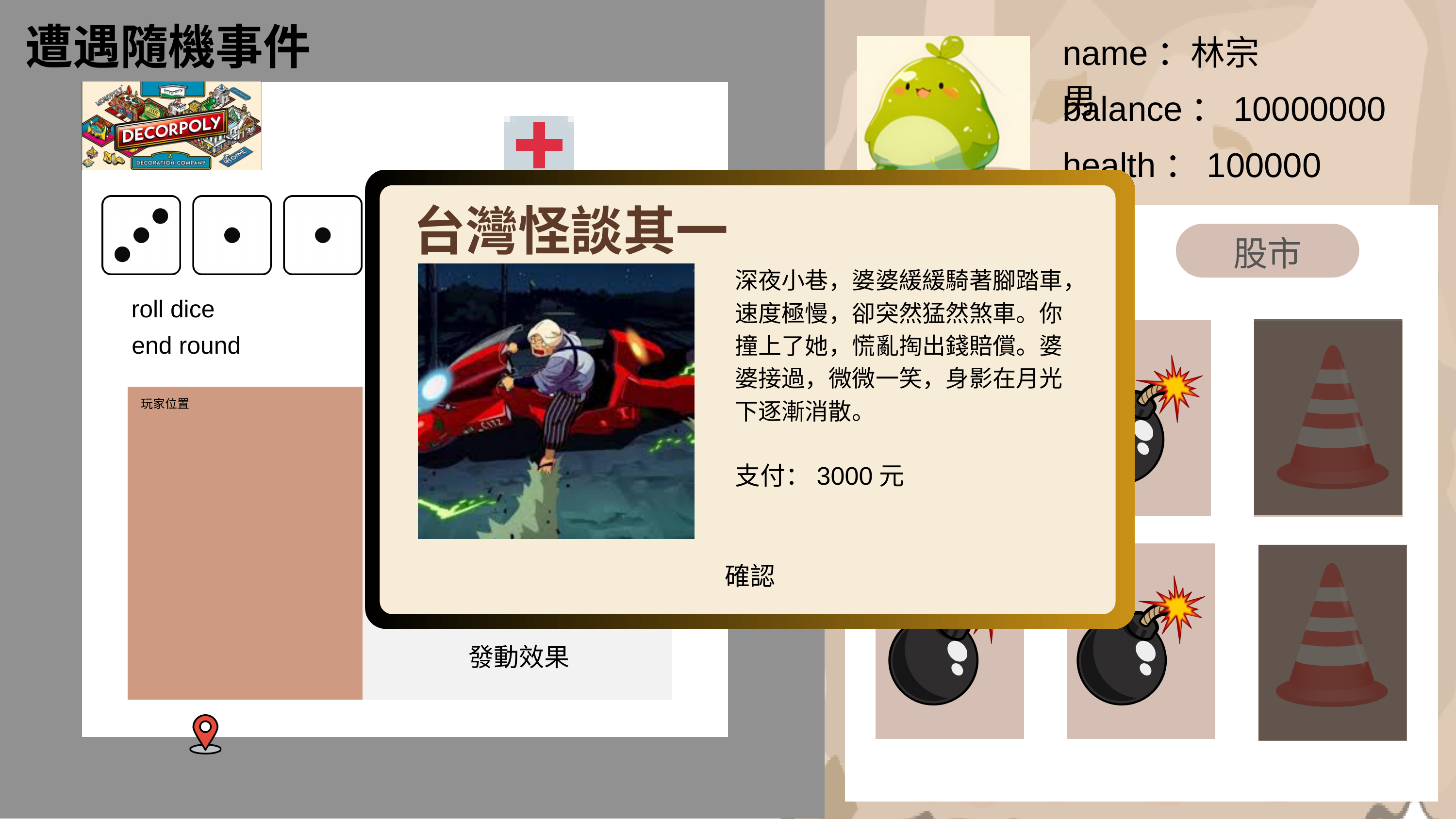

遭遇隨機事件

name：林宗男

balance：10000000

health：100000

台灣怪談其一

道具欄
股市
深夜小巷，婆婆緩緩騎著腳踏車，速度極慢，卻突然猛然煞車。你撞上了她，慌亂掏出錢賠償。婆婆接過，微微一笑，身影在月光下逐漸消散。

roll dice

end round

玩家位置
玩家位置
裝修公司

支付：3000元
進入裝修公司的地盤，讓對手的某棟建築停擺！指定一個建築，暫停其過路費收取功能，令對手氣得牙癢癢，卻只能眼睜睜看著收入中斷！

確認

發動效果